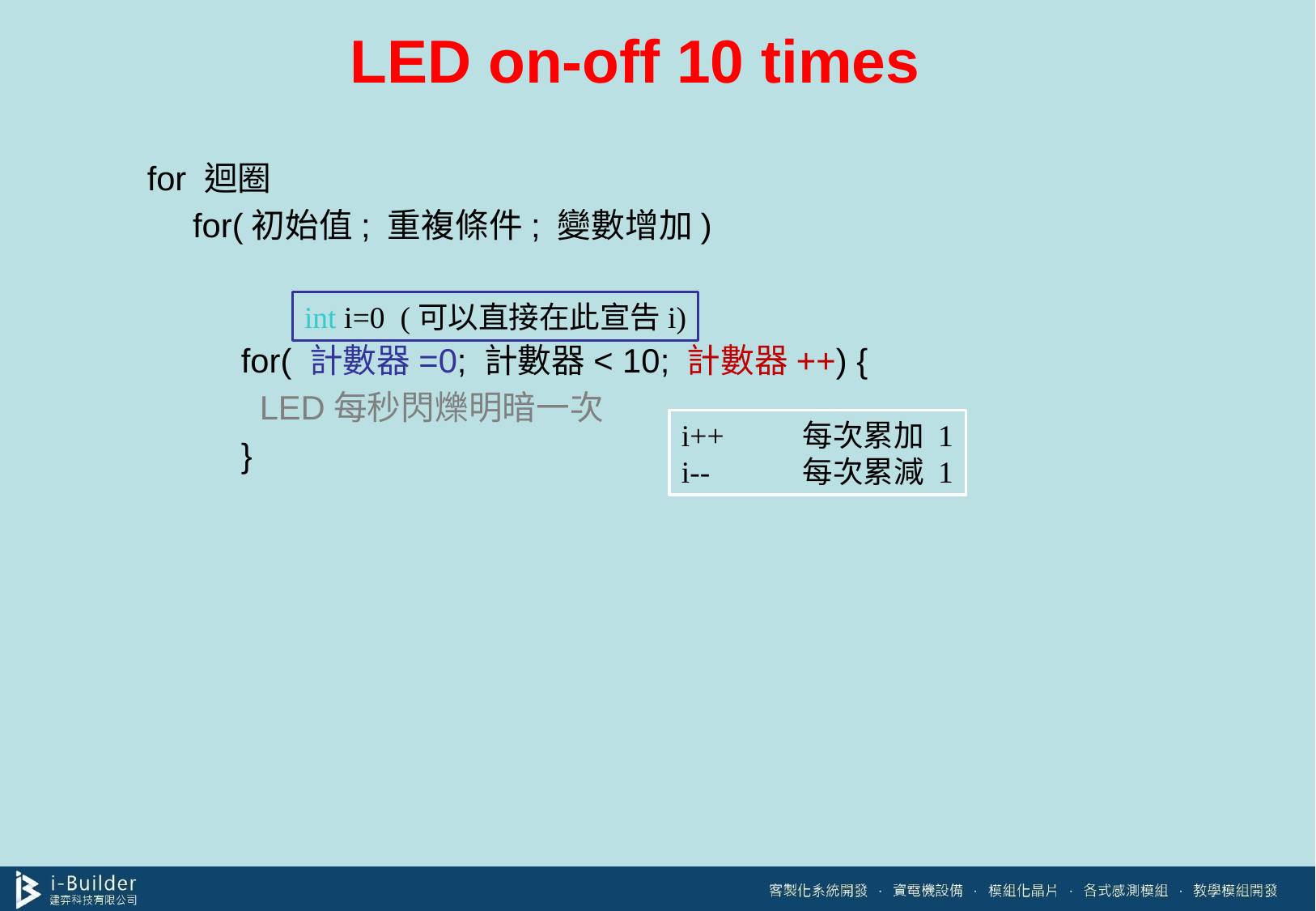

# LED on-off 10 times
for 迴圈
for(初始值; 重複條件; 變數增加)

for( 計數器=0; 計數器< 10; 計數器++) {
  LED每秒閃爍明暗一次
}

int i=0  (可以直接在此宣告i)
i++	每次累加 1
i--	每次累減 1